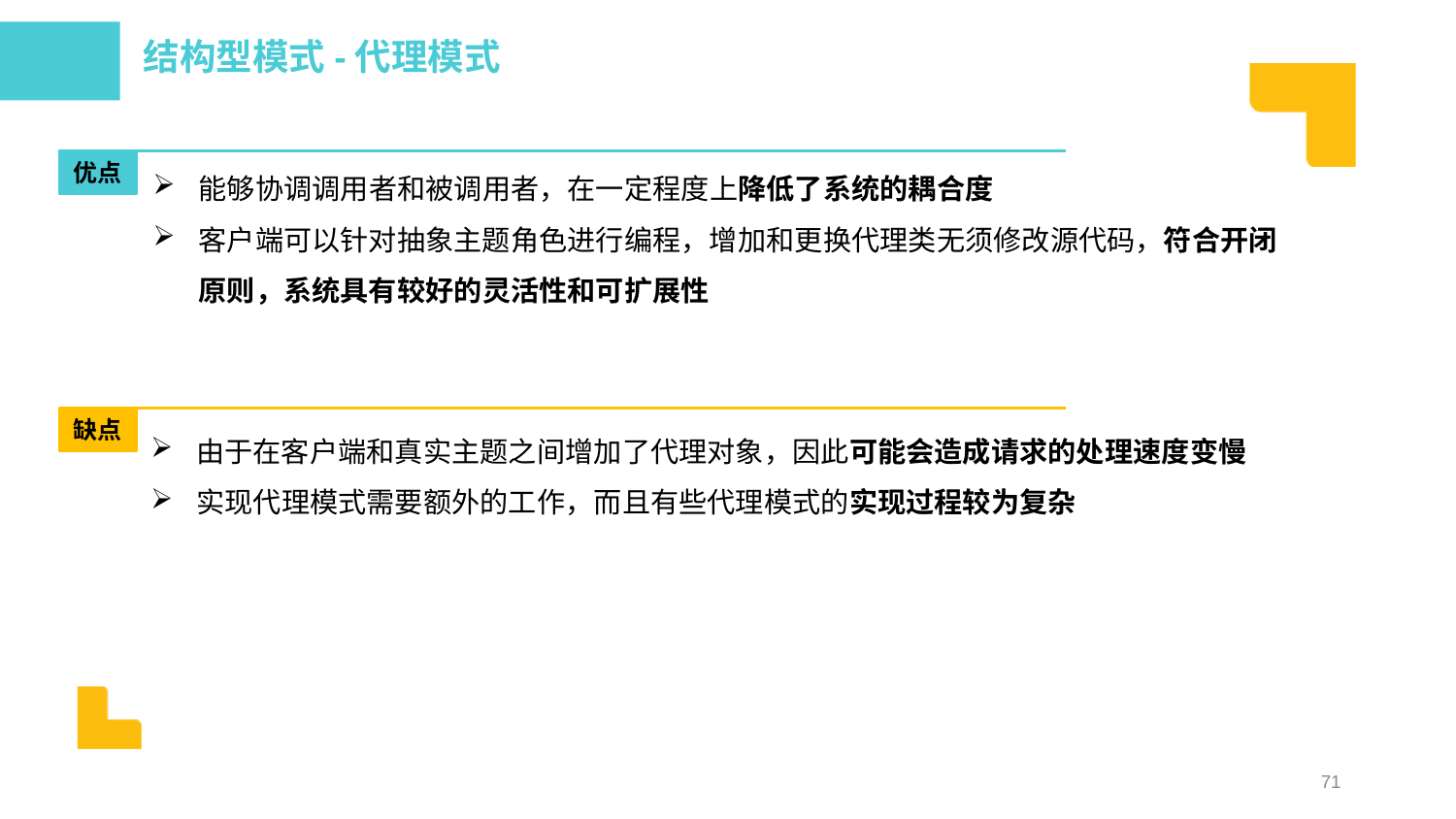

结构型模式-代理模式
能够协调调用者和被调用者，在一定程度上降低了系统的耦合度
客户端可以针对抽象主题角色进行编程，增加和更换代理类无须修改源代码，符合开闭原则，系统具有较好的灵活性和可扩展性
优点
缺点
由于在客户端和真实主题之间增加了代理对象，因此可能会造成请求的处理速度变慢
实现代理模式需要额外的工作，而且有些代理模式的实现过程较为复杂
71